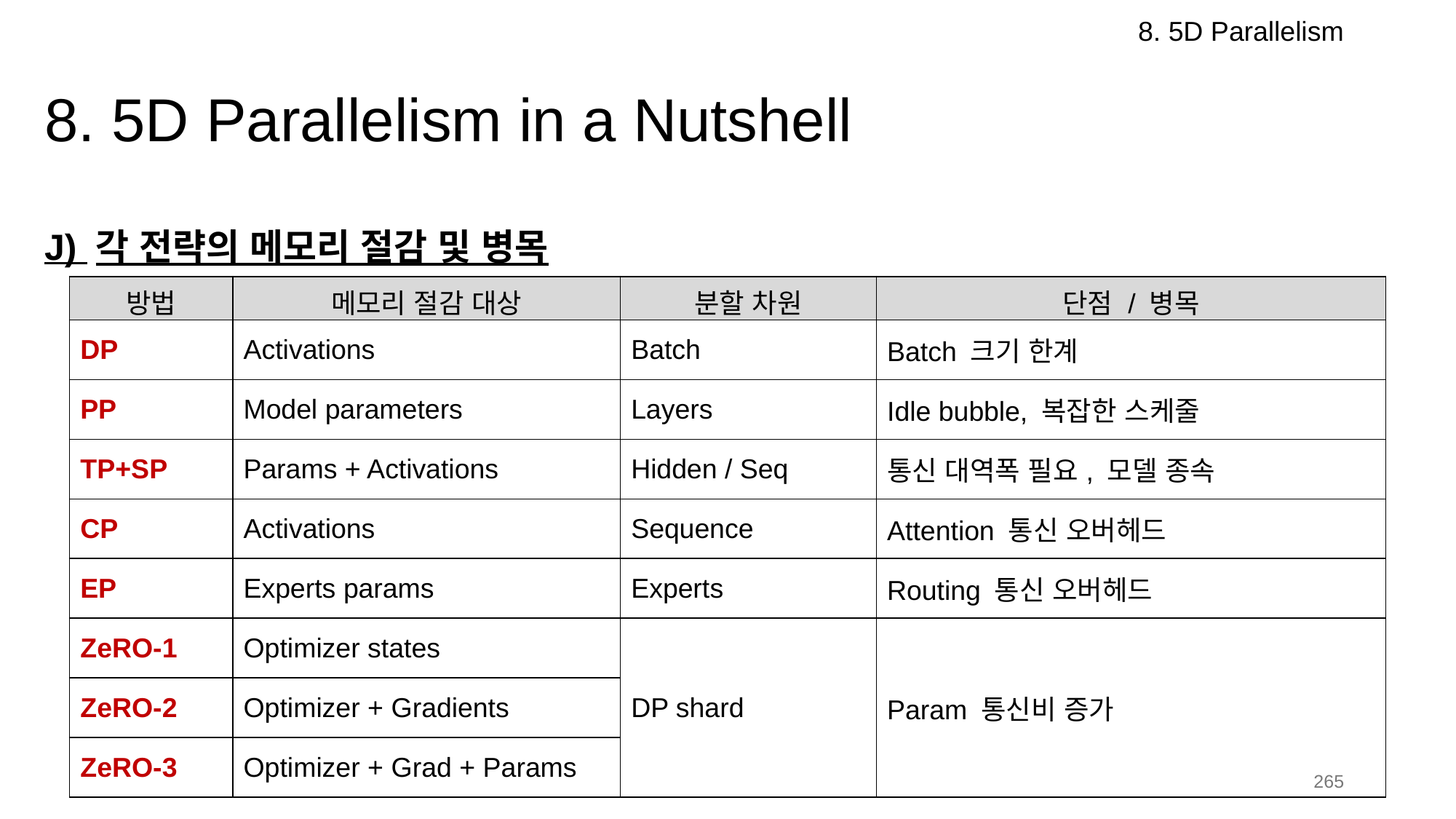

8. 5D Parallelism
# 8. 5D Parallelism in a Nutshell
J) 각 전략의 메모리 절감 및 병목
| 방법 | 메모리 절감 대상 | 분할 차원 | 단점 / 병목 |
| --- | --- | --- | --- |
| DP | Activations | Batch | Batch 크기 한계 |
| PP | Model parameters | Layers | Idle bubble, 복잡한 스케줄 |
| TP+SP | Params + Activations | Hidden / Seq | 통신 대역폭 필요, 모델 종속 |
| CP | Activations | Sequence | Attention 통신 오버헤드 |
| EP | Experts params | Experts | Routing 통신 오버헤드 |
| ZeRO-1 | Optimizer states | DP shard | Param 통신비 증가 |
| ZeRO-2 | Optimizer + Gradients |  |  |
| ZeRO-3 | Optimizer + Grad + Params |  |  |
265